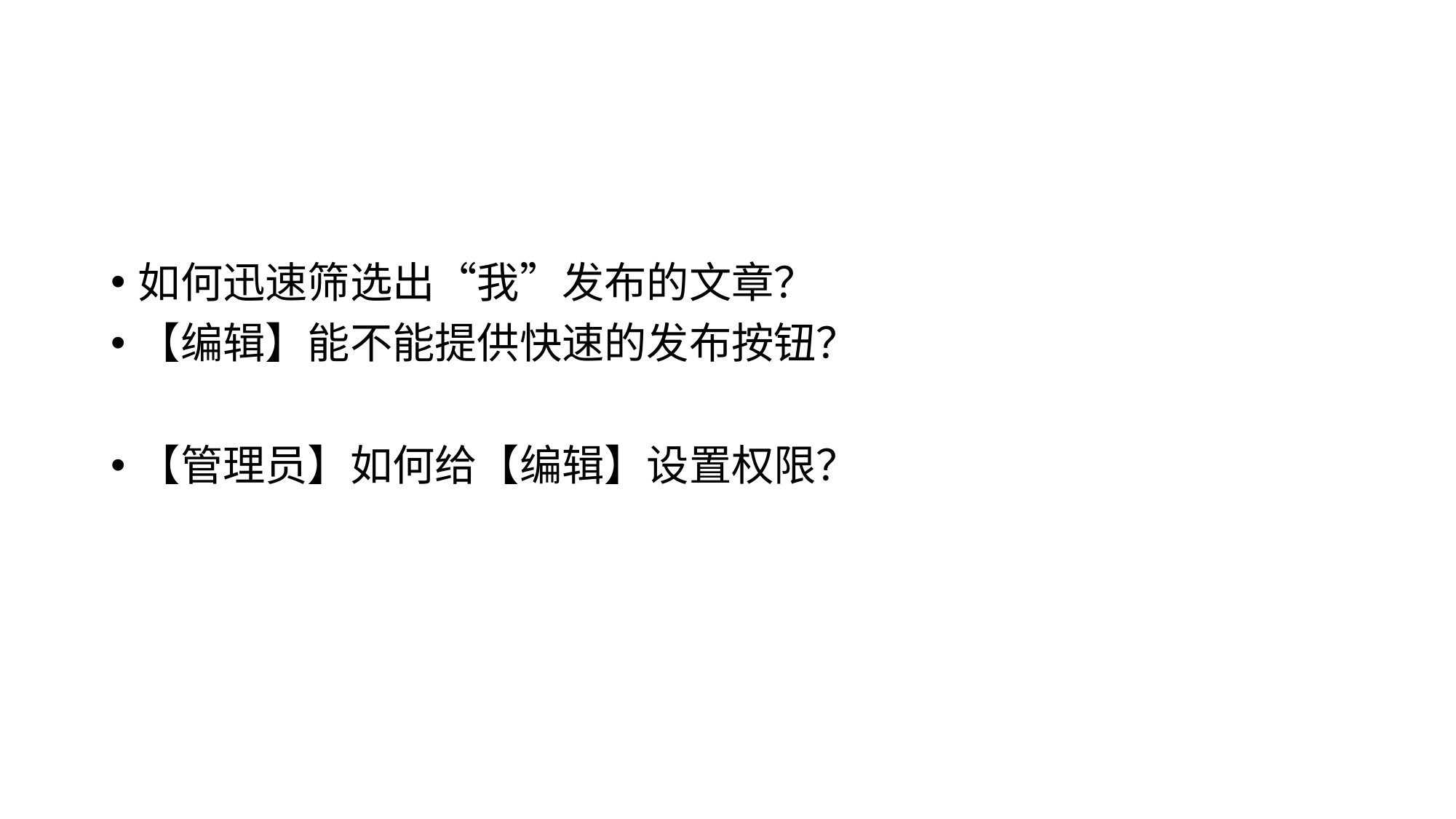

#
如何迅速筛选出“我”发布的文章？
【编辑】能不能提供快速的发布按钮？

【管理员】如何给【编辑】设置权限？